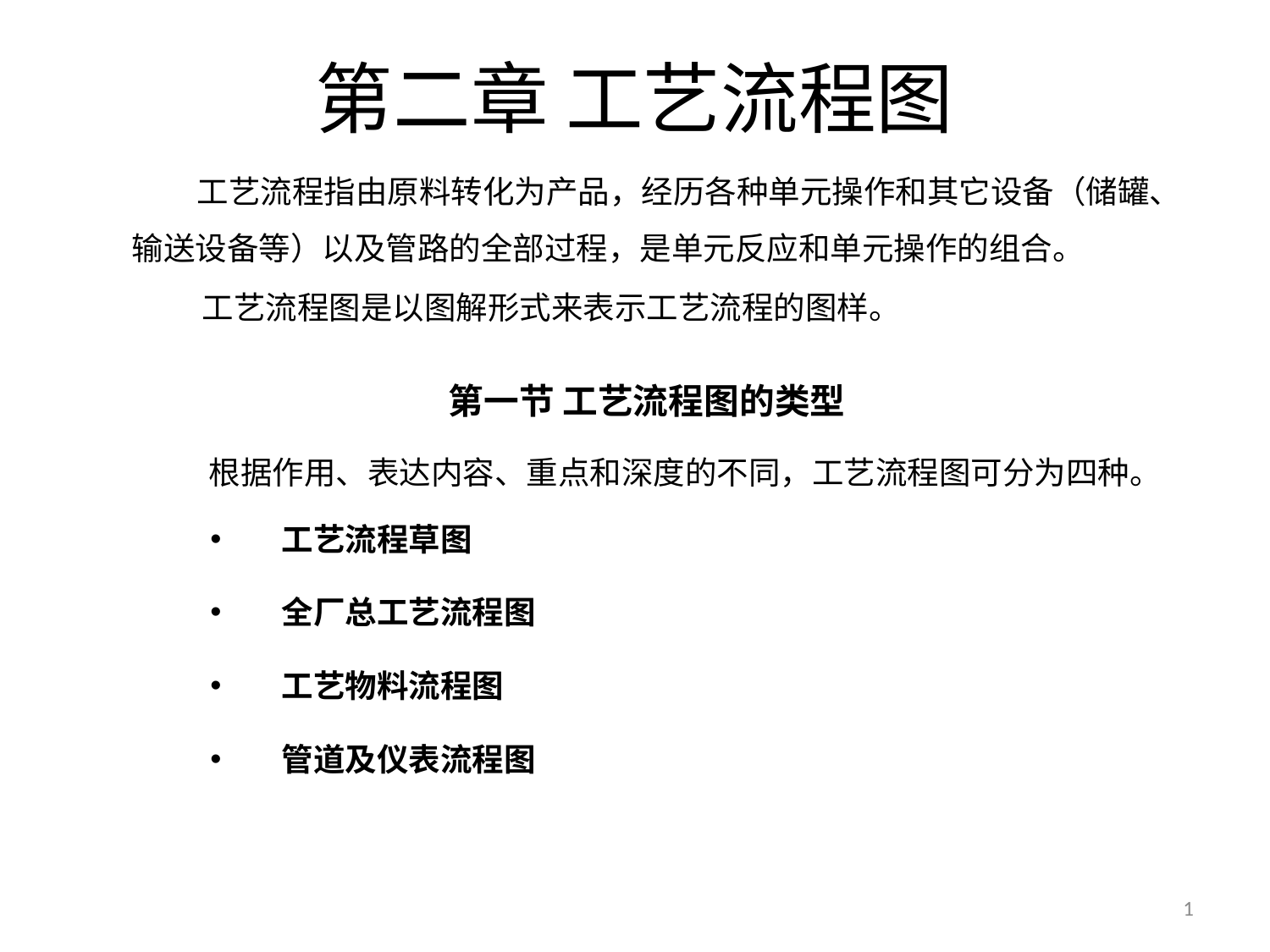

# 第二章 工艺流程图
        工艺流程指由原料转化为产品，经历各种单元操作和其它设备（储罐、输送设备等）以及管路的全部过程，是单元反应和单元操作的组合。
       工艺流程图是以图解形式来表示工艺流程的图样。
第一节 工艺流程图的类型
        根据作用、表达内容、重点和深度的不同，工艺流程图可分为四种。
工艺流程草图
全厂总工艺流程图
工艺物料流程图
管道及仪表流程图

1